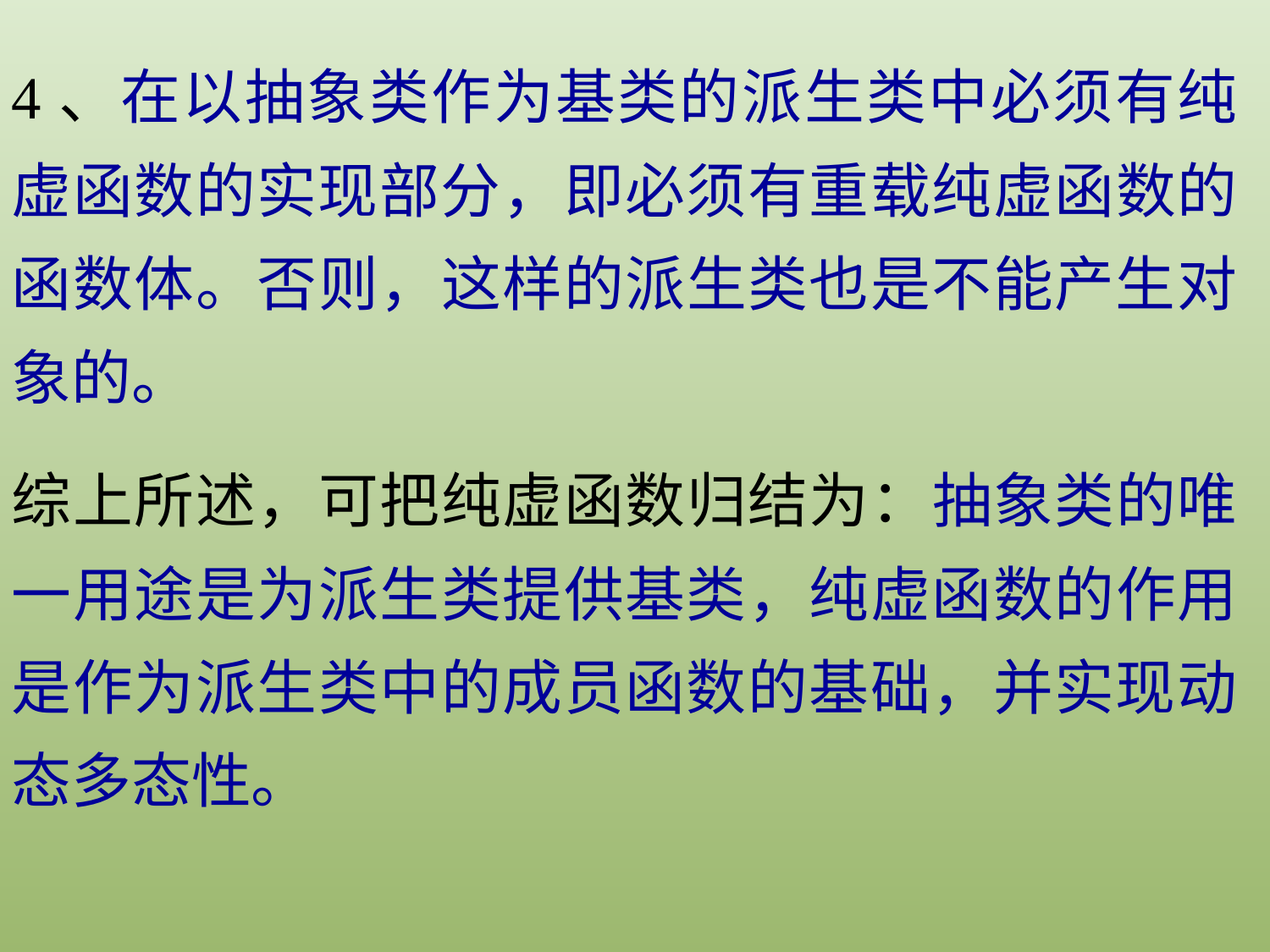

4、在以抽象类作为基类的派生类中必须有纯虚函数的实现部分，即必须有重载纯虚函数的函数体。否则，这样的派生类也是不能产生对象的。
综上所述，可把纯虚函数归结为：抽象类的唯一用途是为派生类提供基类，纯虚函数的作用是作为派生类中的成员函数的基础，并实现动态多态性。
802